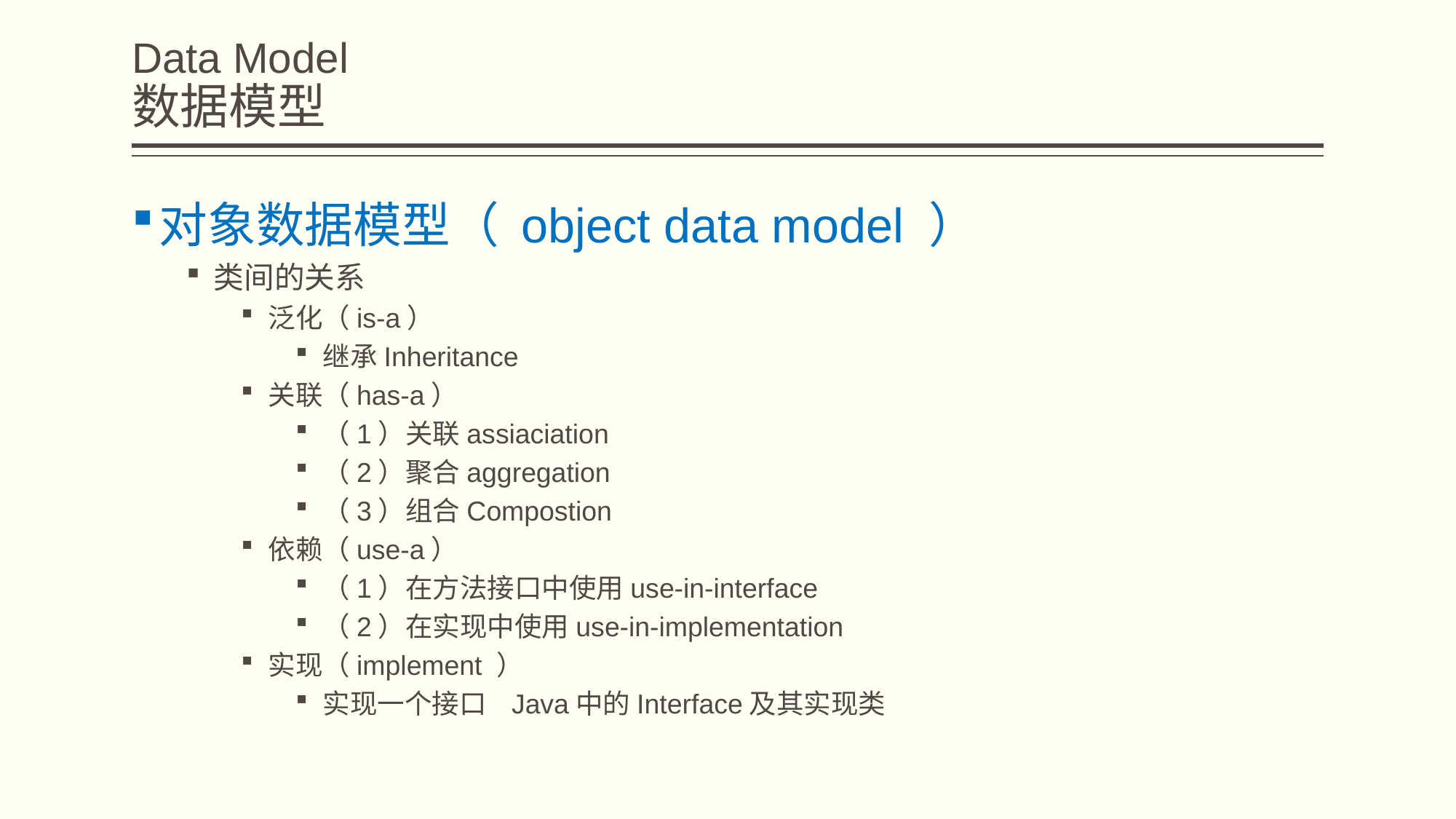

# Data Model 数据模型
对象数据模型（ object data model ）
类间的关系
泛化（is-a）
继承Inheritance
关联（has-a）
（1）关联assiaciation
（2）聚合aggregation
（3）组合Compostion
依赖（use-a）
（1）在方法接口中使用use-in-interface
（2）在实现中使用use-in-implementation
实现（implement ）
实现一个接口   Java中的Interface及其实现类